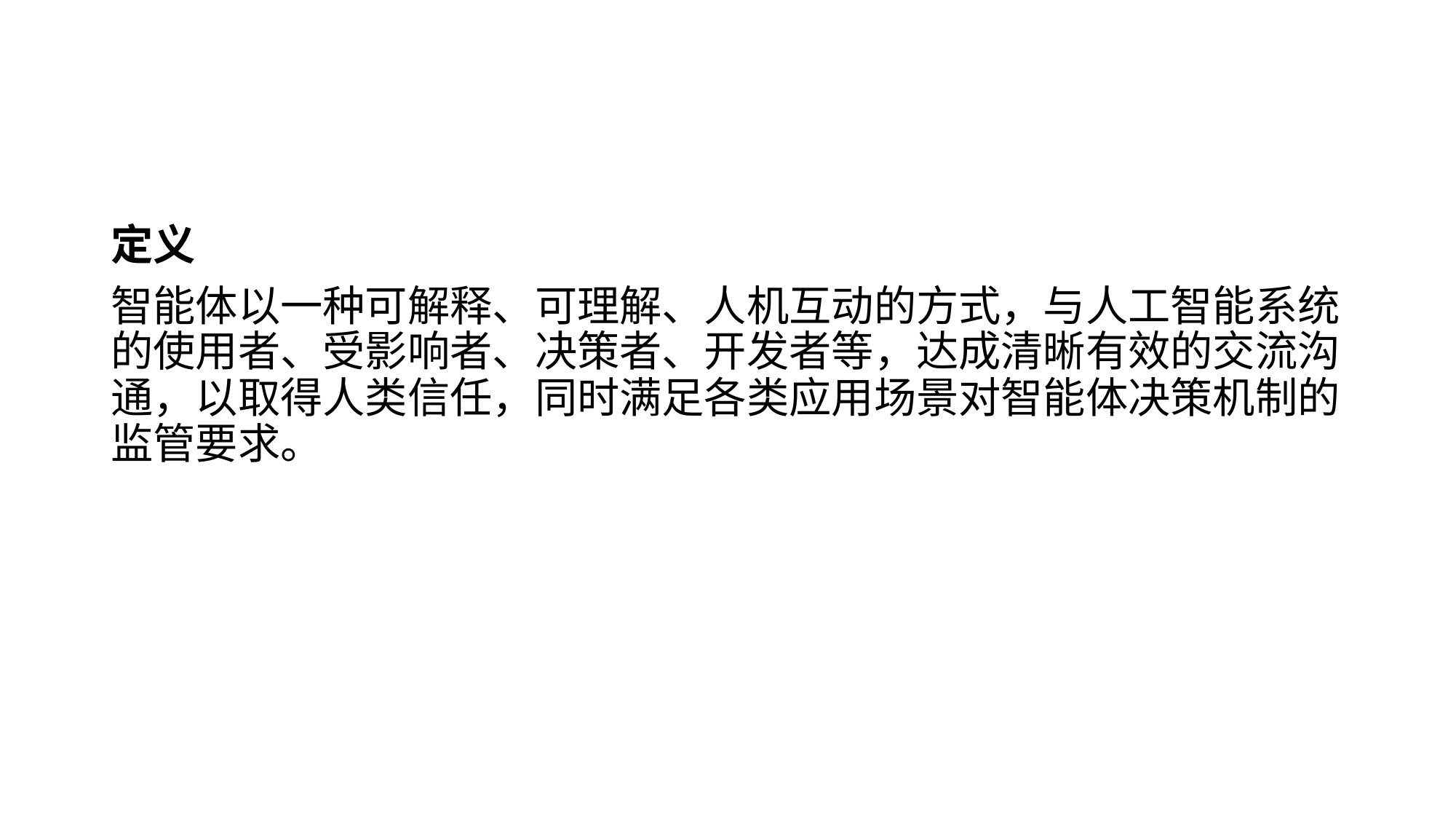

#
定义
智能体以一种可解释、可理解、人机互动的方式，与人工智能系统的使用者、受影响者、决策者、开发者等，达成清晰有效的交流沟通，以取得人类信任，同时满足各类应用场景对智能体决策机制的监管要求。